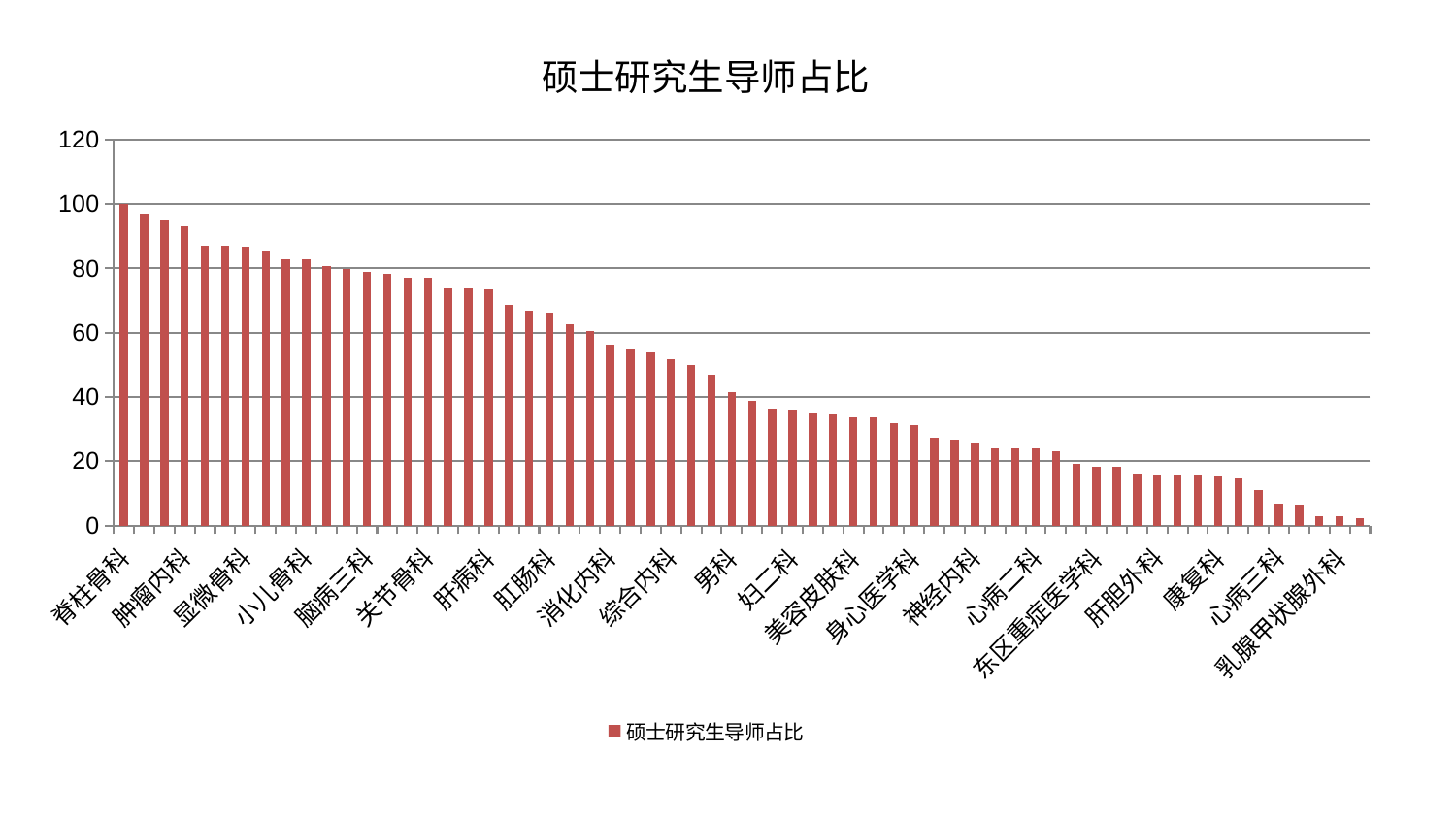

### Chart: 硕士研究生导师占比

| Category | 硕士研究生导师占比 |
|---|---|
| 脊柱骨科 | 100.0 |
| 脑病二科 | 96.78342374472996 |
| 肾病科 | 94.90038255623757 |
| 肿瘤内科 | 93.09187711379523 |
| 神经外科 | 87.12896547433495 |
| 普通外科 | 86.71773061884994 |
| 显微骨科 | 86.357133764389 |
| 皮肤科 | 85.34342918823758 |
| 妇科妇二科合并 | 83.00538045004703 |
| 小儿骨科 | 82.79682570746367 |
| 妇科 | 80.86856663951704 |
| 泌尿外科 | 79.80546189355603 |
| 脑病三科 | 78.89018474775773 |
| 周围血管科 | 78.47335983723674 |
| 脾胃科消化科合并 | 76.96432110256475 |
| 关节骨科 | 76.81630559915418 |
| 胸外科 | 73.85206966542738 |
| 儿科 | 73.71211537285411 |
| 肝病科 | 73.52866803208414 |
| 脾胃病科 | 68.67714123758591 |
| 产科 | 66.48056984536622 |
| 肛肠科 | 65.84593995333918 |
| 心病四科 | 62.69492380115284 |
| 肾脏内科 | 60.40085391527418 |
| 消化内科 | 56.1056090758561 |
| 血液科 | 54.93907453025788 |
| 中医经典科 | 53.96933035481244 |
| 综合内科 | 51.65890382935459 |
| 呼吸内科 | 49.84630940147392 |
| 耳鼻喉科 | 47.03552416967434 |
| 男科 | 41.60518516138823 |
| 内分泌科 | 38.748130677480596 |
| 骨科 | 36.38083729159614 |
| 妇二科 | 35.625181045860316 |
| 小儿推拿科 | 34.98576758094833 |
| 脑病一科 | 34.67155003845869 |
| 美容皮肤科 | 33.74410704085688 |
| 创伤骨科 | 33.54370569660842 |
| 针灸科 | 31.85890706460712 |
| 身心医学科 | 31.334342423324784 |
| 口腔科 | 27.432061612537797 |
| 心病一科 | 26.603176869059425 |
| 神经内科 | 25.41247473859167 |
| 微创骨科 | 24.088829329556315 |
| 老年医学科 | 24.073159340977117 |
| 心病二科 | 23.91105865455595 |
| 中医外治中心 | 22.987548133641067 |
| 医院 | 19.202056464709727 |
| 东区重症医学科 | 18.400059987092796 |
| 心血管内科 | 18.269769085482775 |
| 西区重症医学科 | 16.27006367887012 |
| 肝胆外科 | 15.938543669978193 |
| 风湿病科 | 15.412136015516891 |
| 眼科 | 15.397629208408777 |
| 康复科 | 15.133157097581266 |
| 运动损伤骨科 | 14.553476925140409 |
| 治未病中心 | 11.043672172105172 |
| 心病三科 | 6.869128085077664 |
| 东区肾病科 | 6.586948717009582 |
| 推拿科 | 2.829678556143276 |
| 乳腺甲状腺外科 | 2.781765450919146 |
| 重症医学科 | 2.199927677066891 |
229